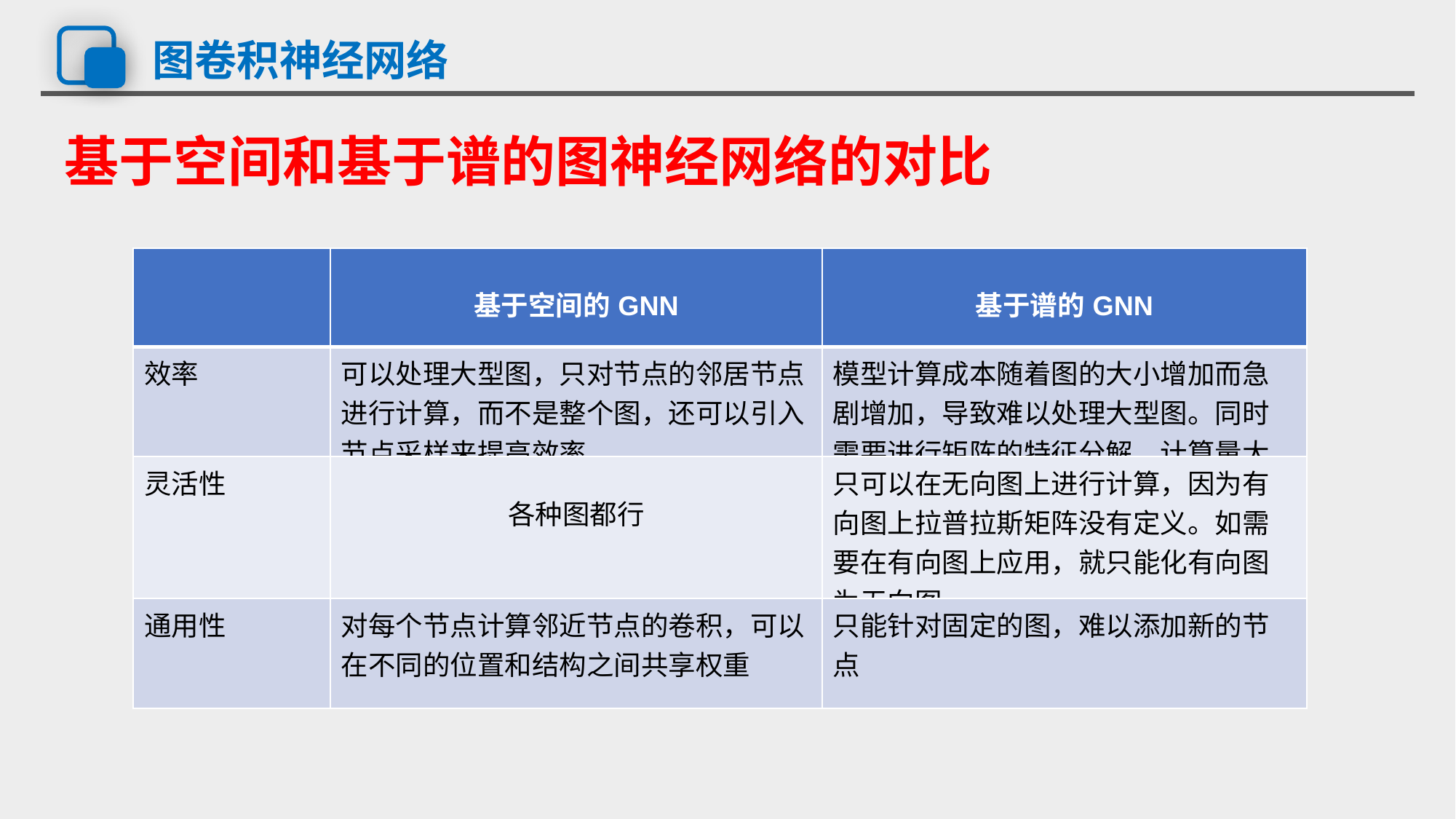

# 图卷积神经网络
基于空间和基于谱的图神经网络的对比
|  | 基于空间的GNN | 基于谱的GNN |
| --- | --- | --- |
| 效率 | 可以处理大型图，只对节点的邻居节点进行计算，而不是整个图，还可以引入节点采样来提高效率 | 模型计算成本随着图的大小增加而急剧增加，导致难以处理大型图。同时需要进行矩阵的特征分解，计算量大 |
| 灵活性 | 各种图都行 | 只可以在无向图上进行计算，因为有向图上拉普拉斯矩阵没有定义。如需要在有向图上应用，就只能化有向图为无向图 |
| 通用性 | 对每个节点计算邻近节点的卷积，可以在不同的位置和结构之间共享权重 | 只能针对固定的图，难以添加新的节点 |